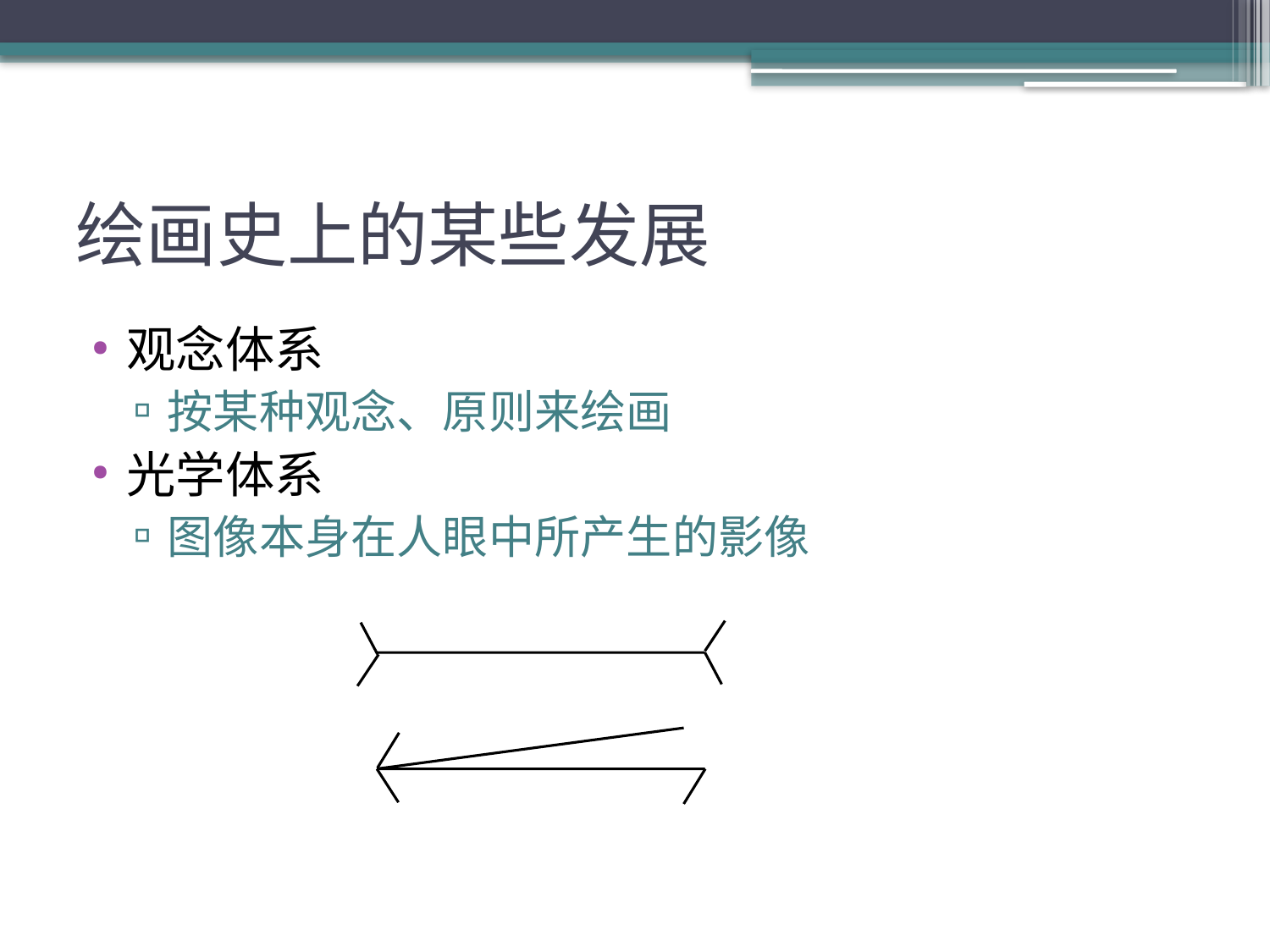

# 绘画史上的某些发展
观念体系
按某种观念、原则来绘画
光学体系
图像本身在人眼中所产生的影像